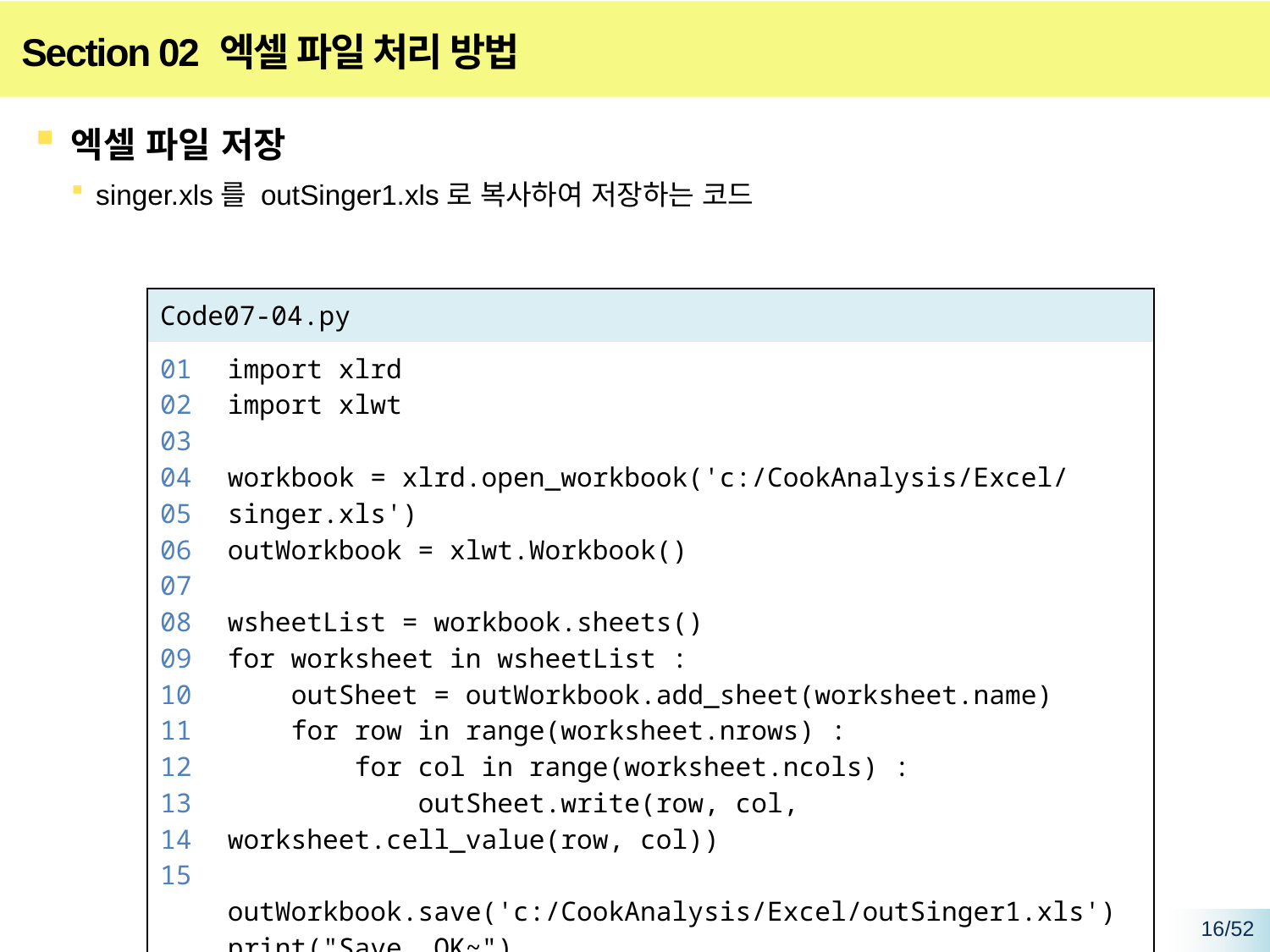

# Section 02 엑셀 파일 처리 방법
엑셀 파일 저장
singer.xls를 outSinger1.xls로 복사하여 저장하는 코드
| Code07-04.py |  |
| --- | --- |
| 01 02 03 04 05 06 07 08 09 10 11 12 13 14 15 | import xlrd import xlwt workbook = xlrd.open\_workbook('c:/CookAnalysis/Excel/singer.xls') outWorkbook = xlwt.Workbook() wsheetList = workbook.sheets() for worksheet in wsheetList : outSheet = outWorkbook.add\_sheet(worksheet.name) for row in range(worksheet.nrows) : for col in range(worksheet.ncols) : outSheet.write(row, col, worksheet.cell\_value(row, col)) outWorkbook.save('c:/CookAnalysis/Excel/outSinger1.xls') print("Save. OK~") |